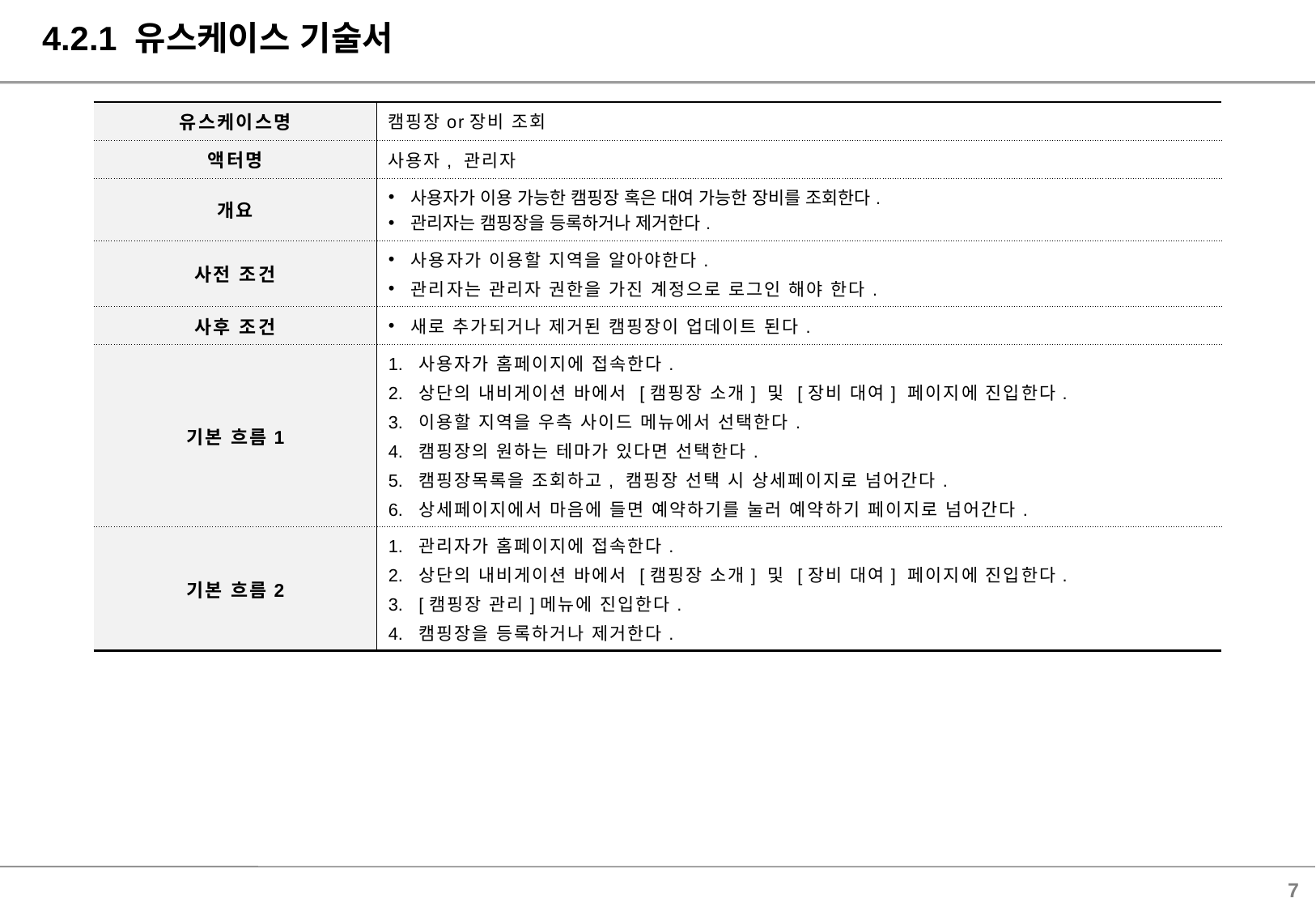

# 4.2.1 유스케이스 기술서
| 유스케이스명 | 캠핑장or장비 조회 |
| --- | --- |
| 액터명 | 사용자, 관리자 |
| 개요 | 사용자가 이용 가능한 캠핑장 혹은 대여 가능한 장비를 조회한다. 관리자는 캠핑장을 등록하거나 제거한다. |
| 사전 조건 | 사용자가 이용할 지역을 알아야한다. 관리자는 관리자 권한을 가진 계정으로 로그인 해야 한다. |
| 사후 조건 | 새로 추가되거나 제거된 캠핑장이 업데이트 된다. |
| 기본 흐름1 | 사용자가 홈페이지에 접속한다. 상단의 내비게이션 바에서 [캠핑장 소개] 및 [장비 대여] 페이지에 진입한다. 이용할 지역을 우측 사이드 메뉴에서 선택한다. 캠핑장의 원하는 테마가 있다면 선택한다. 캠핑장목록을 조회하고, 캠핑장 선택 시 상세페이지로 넘어간다. 상세페이지에서 마음에 들면 예약하기를 눌러 예약하기 페이지로 넘어간다. |
| 기본 흐름2 | 관리자가 홈페이지에 접속한다. 상단의 내비게이션 바에서 [캠핑장 소개] 및 [장비 대여] 페이지에 진입한다. [캠핑장 관리]메뉴에 진입한다. 캠핑장을 등록하거나 제거한다. |
7